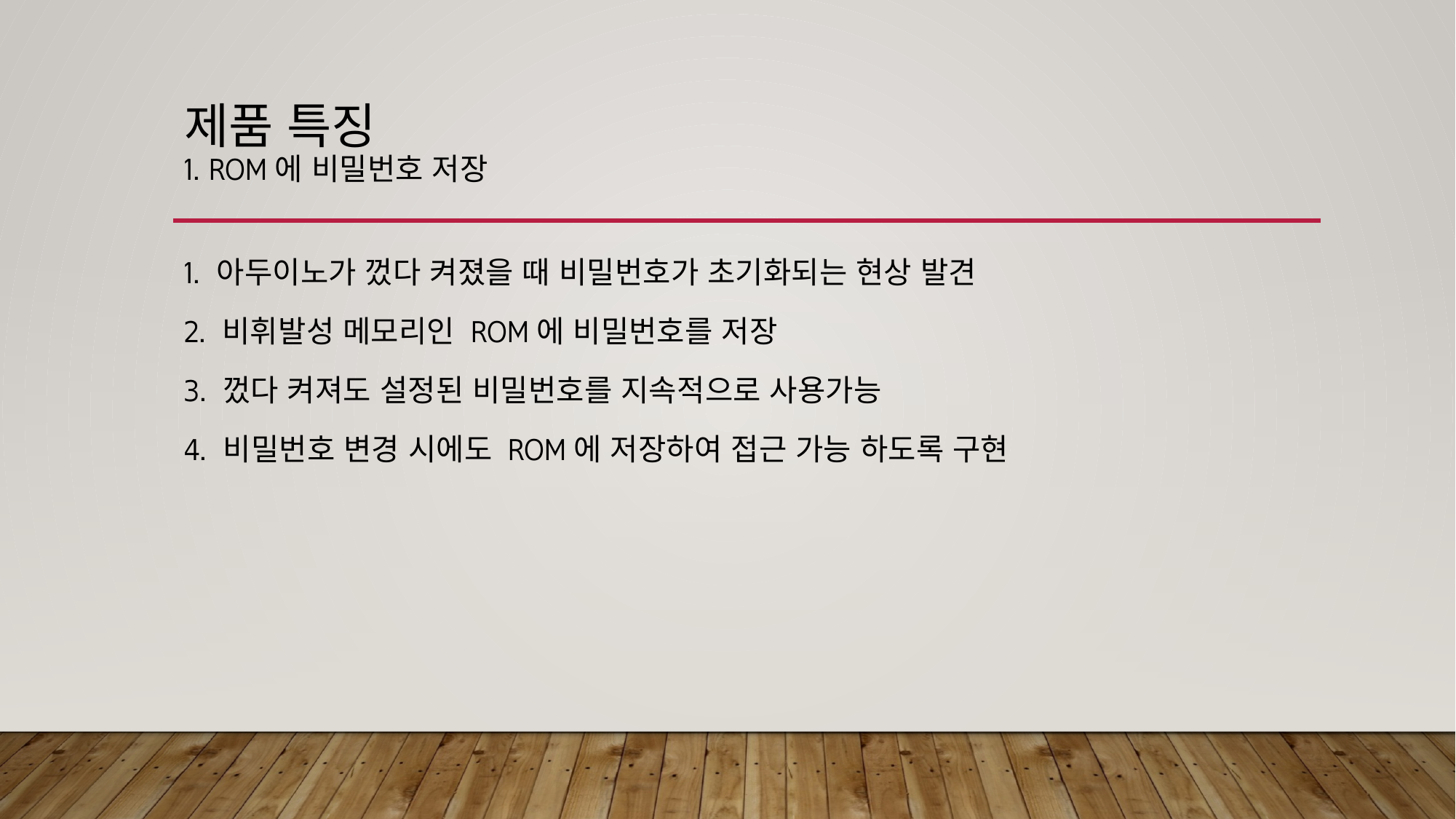

# 제품 특징 1. ROM에 비밀번호 저장
1. 아두이노가 껐다 켜졌을 때 비밀번호가 초기화되는 현상 발견
2. 비휘발성 메모리인 ROM에 비밀번호를 저장
3. 껐다 켜져도 설정된 비밀번호를 지속적으로 사용가능
4. 비밀번호 변경 시에도 ROM에 저장하여 접근 가능 하도록 구현